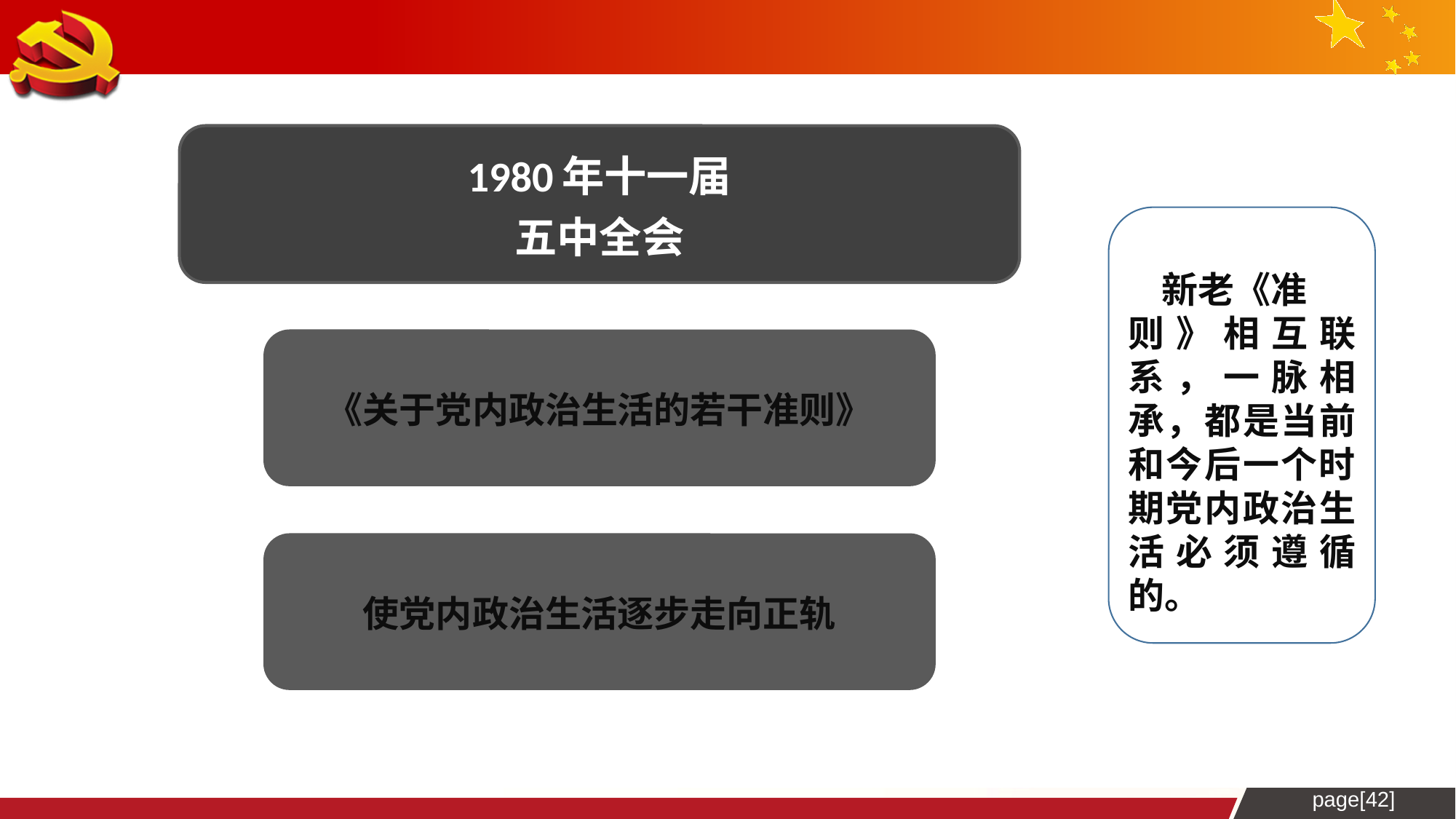

1980年十一届
五中全会
使党内政治生活逐步走向正轨
《关于党内政治生活的若干准则》

   新老《准
则》相互联系，一脉相承，都是当前和今后一个时期党内政治生活必须遵循的。